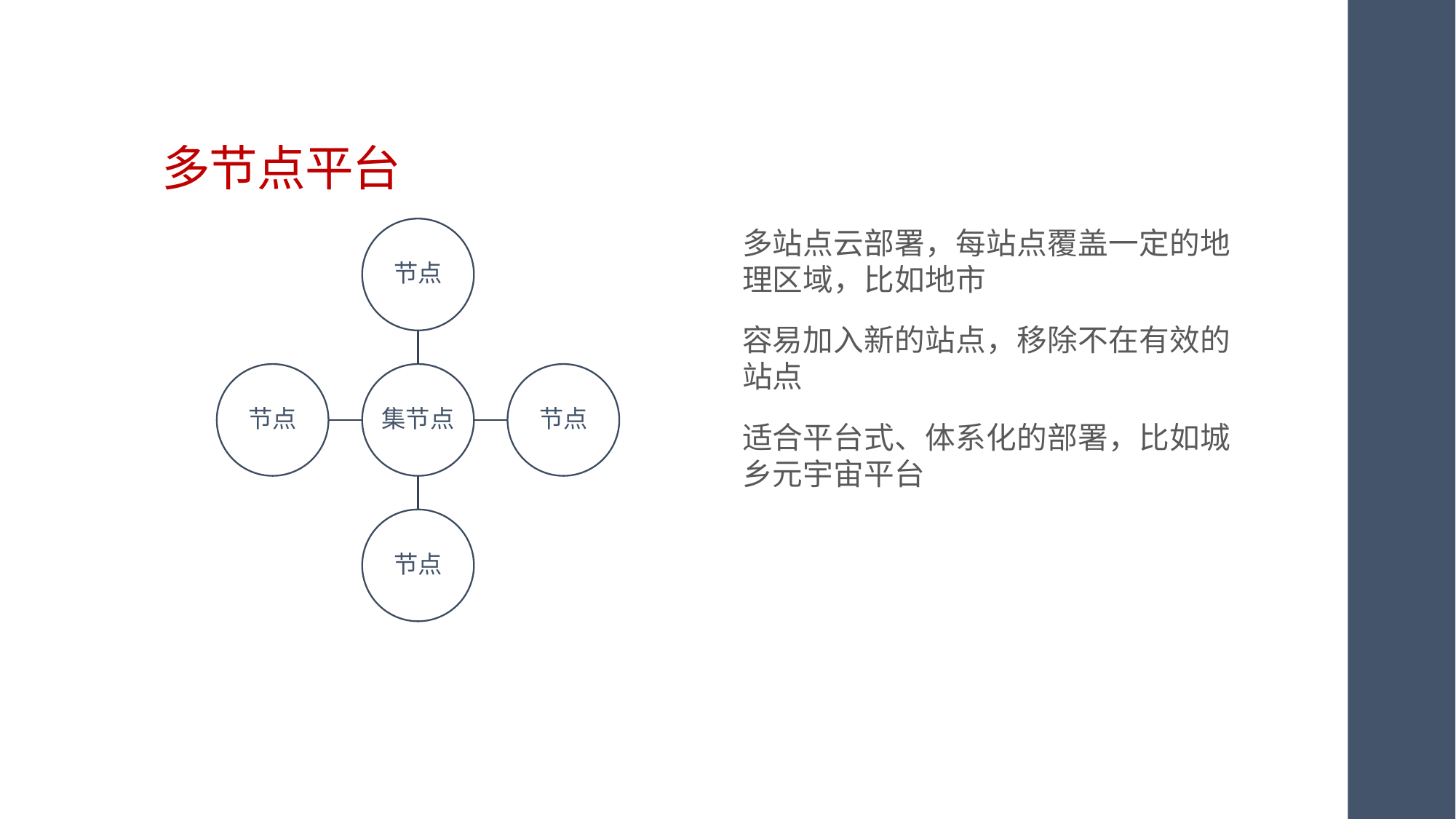

# 多节点平台
集节点

节点

节点

节点

节点
多站点云部署，每站点覆盖一定的地理区域，比如地市
容易加入新的站点，移除不在有效的站点
适合平台式、体系化的部署，比如城乡元宇宙平台